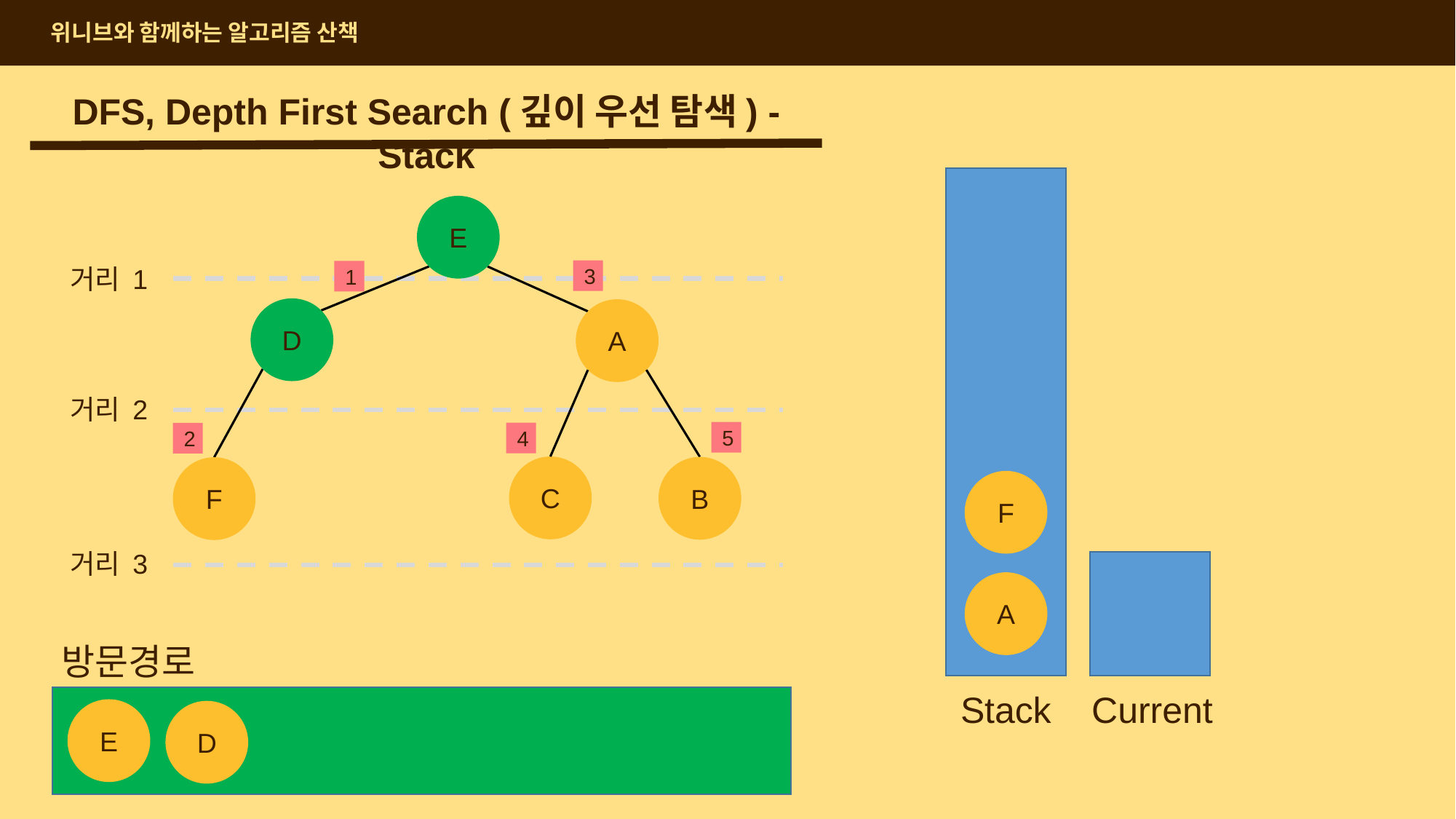

위니브와 함께하는 알고리즘 산책
DFS, Depth First Search (깊이 우선 탐색) - Stack

E
거리 1
거리 2
거리 3
3
1
D
A

5
4
2
C
B
F
F

A
방문경로
Current
Stack
E
D